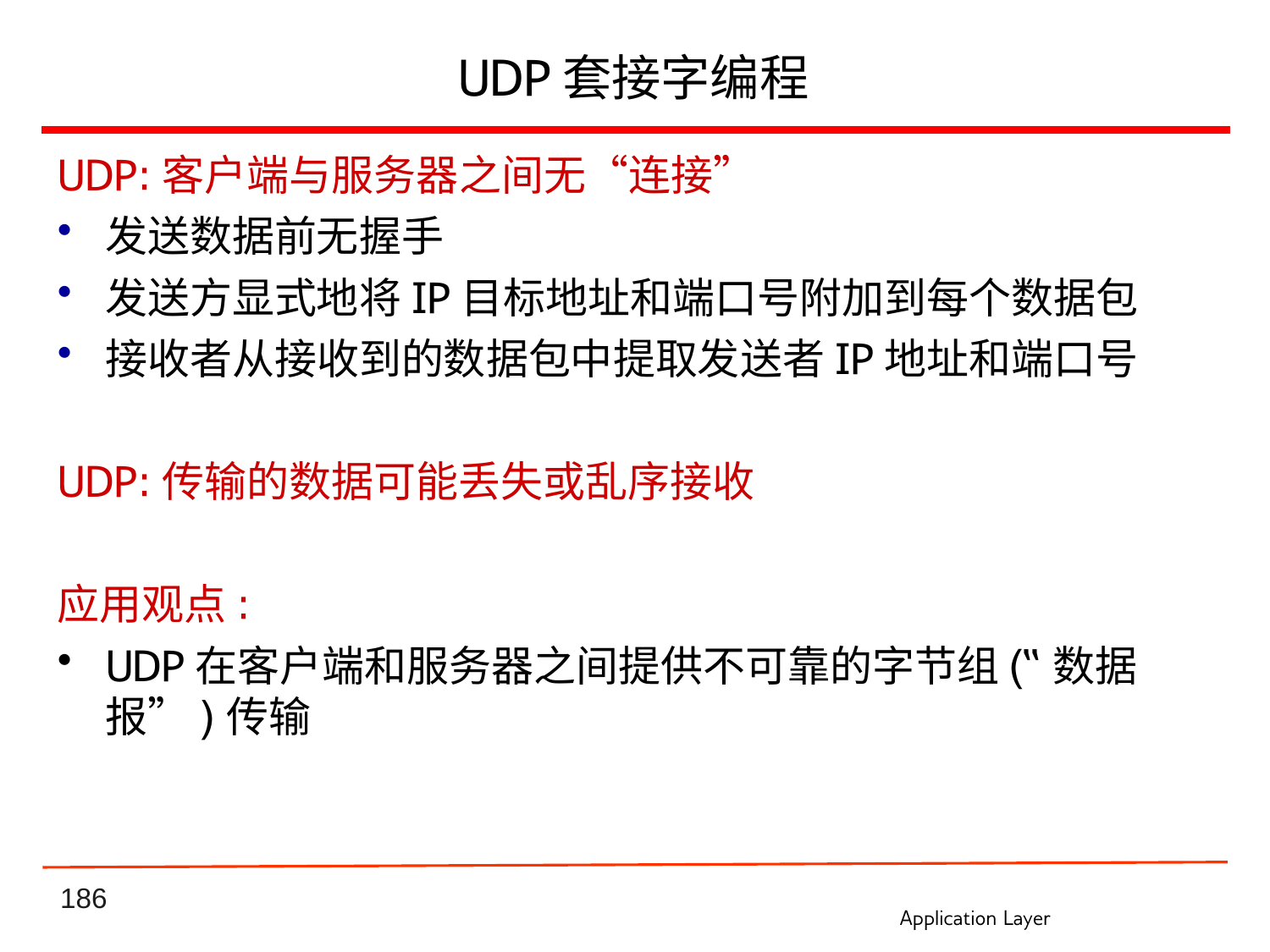

# UDP套接字编程
UDP:客户端与服务器之间无“连接”
发送数据前无握手
发送方显式地将IP目标地址和端口号附加到每个数据包
接收者从接收到的数据包中提取发送者IP地址和端口号

UDP:传输的数据可能丢失或乱序接收

应用观点:
UDP在客户端和服务器之间提供不可靠的字节组(“数据报”)传输

Application Layer